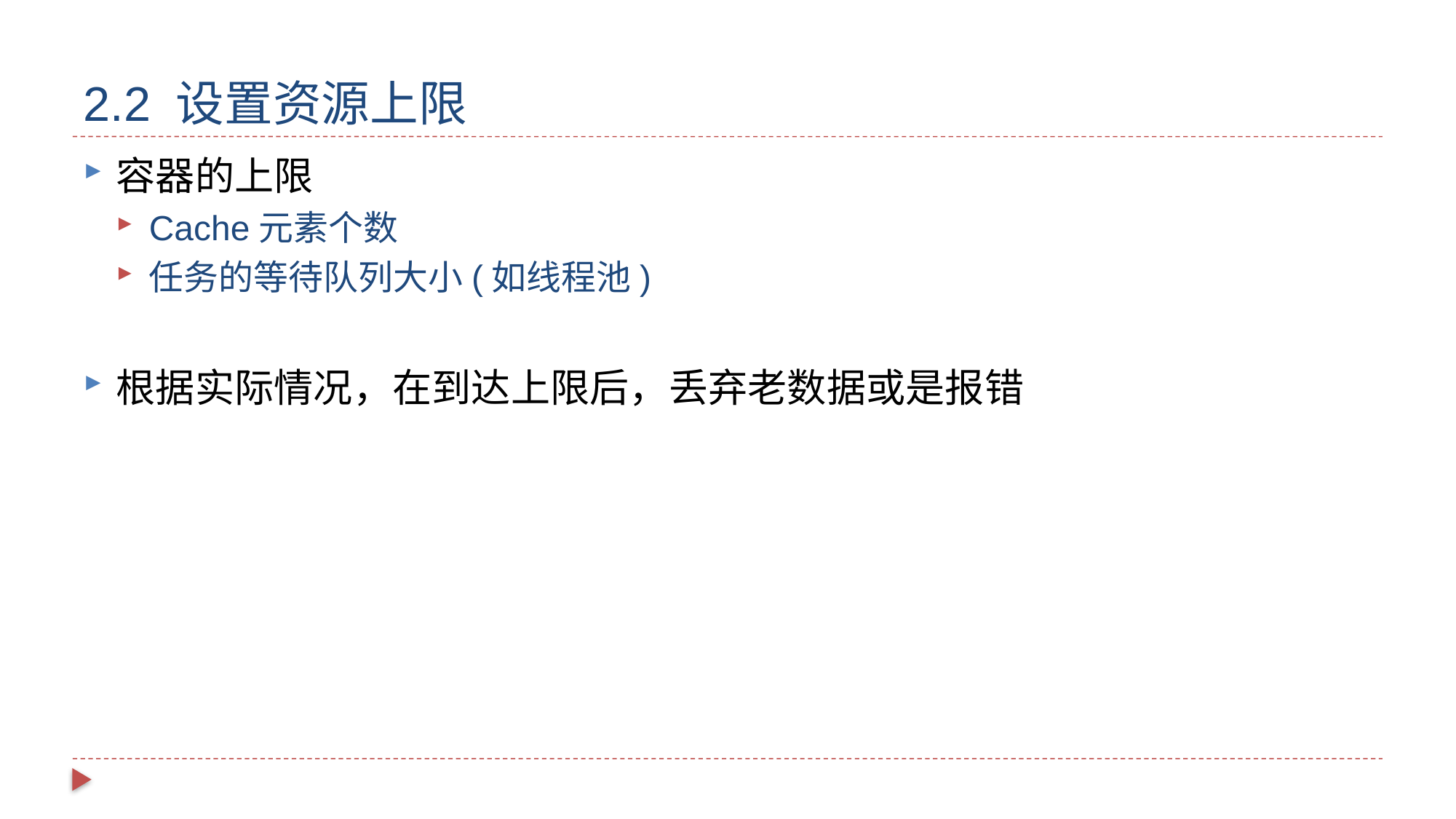

# 2.2 设置资源上限
容器的上限
Cache元素个数
任务的等待队列大小(如线程池)

根据实际情况，在到达上限后，丢弃老数据或是报错